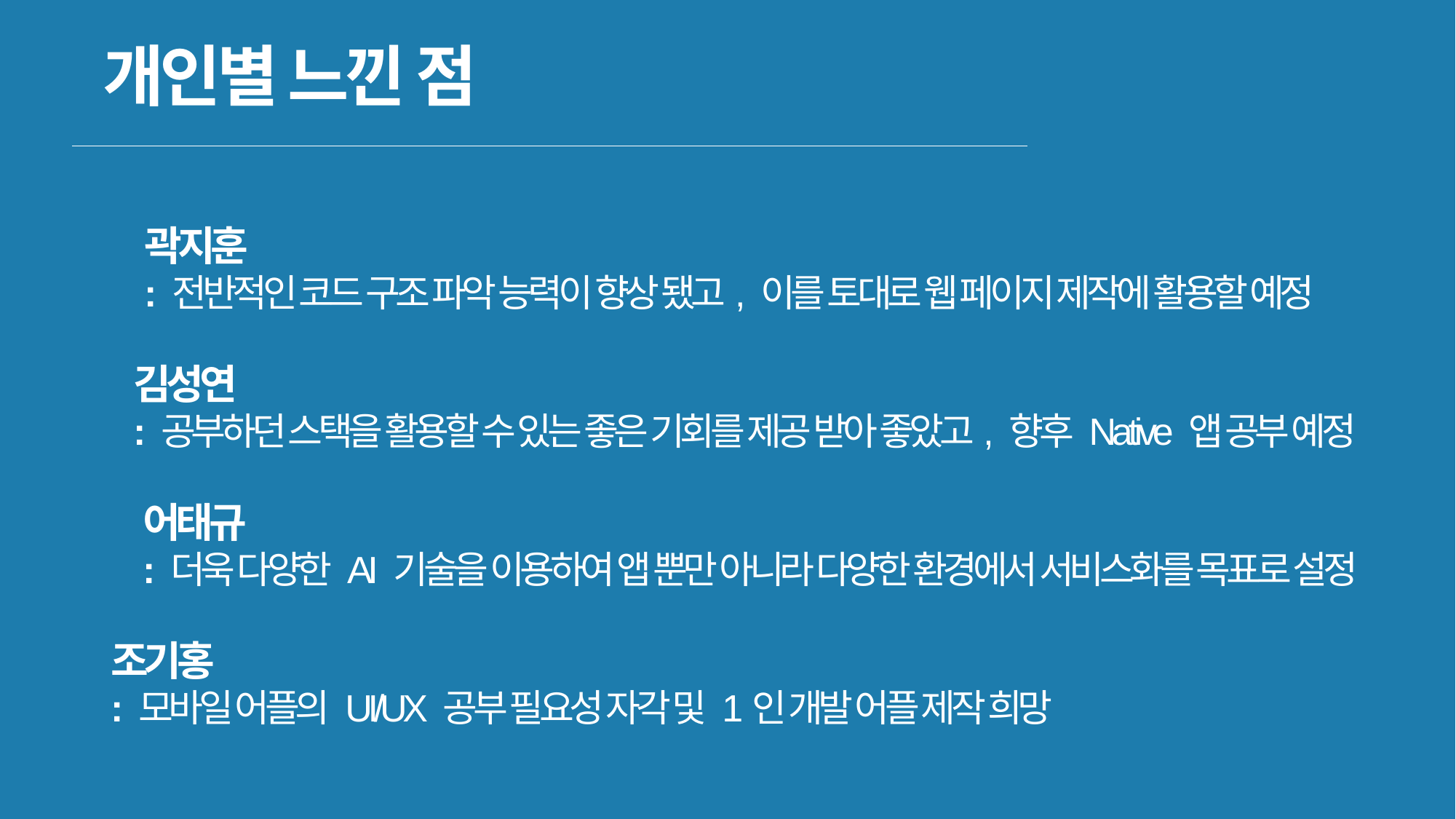

개인별 느낀 점
곽지훈
: 전반적인 코드 구조 파악 능력이 향상 됐고, 이를 토대로 웹 페이지 제작에 활용할 예정
김성연
: 공부하던 스택을 활용할 수 있는 좋은 기회를 제공 받아 좋았고, 향후 Native 앱 공부 예정
어태규
: 더욱 다양한 AI 기술을 이용하여 앱 뿐만 아니라 다양한 환경에서 서비스화를 목표로 설정
조기홍
: 모바일 어플의 UI/UX 공부 필요성 자각 및 1인 개발 어플 제작 희망